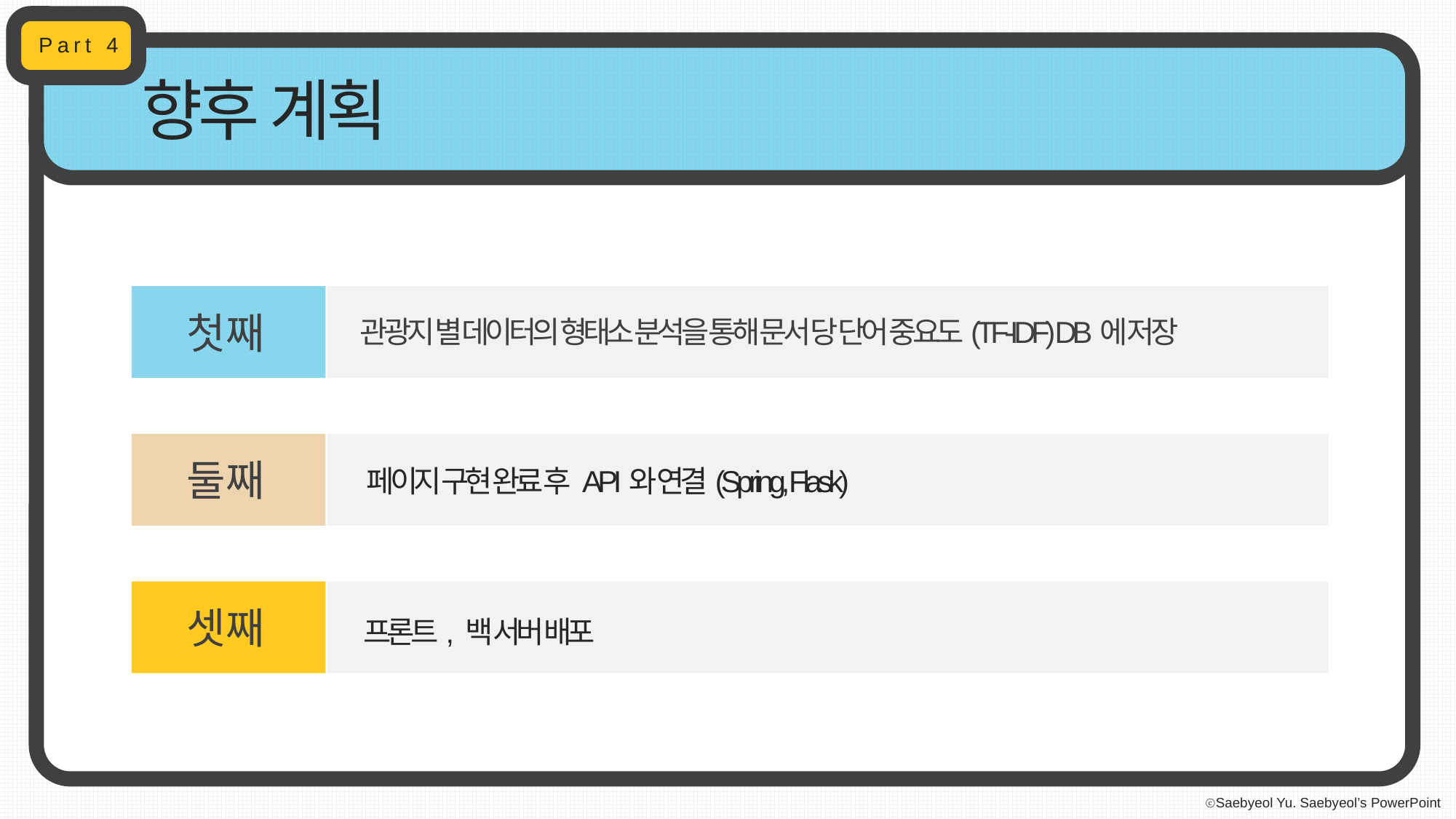

Part 4

향후 계획

첫째
관광지 별 데이터의 형태소 분석을 통해 문서 당 단어 중요도(TF-IDF) DB에 저장

둘째
페이지 구현 완료 후 API와 연결(Spring, Flask)

셋째
프론트, 백 서버 배포